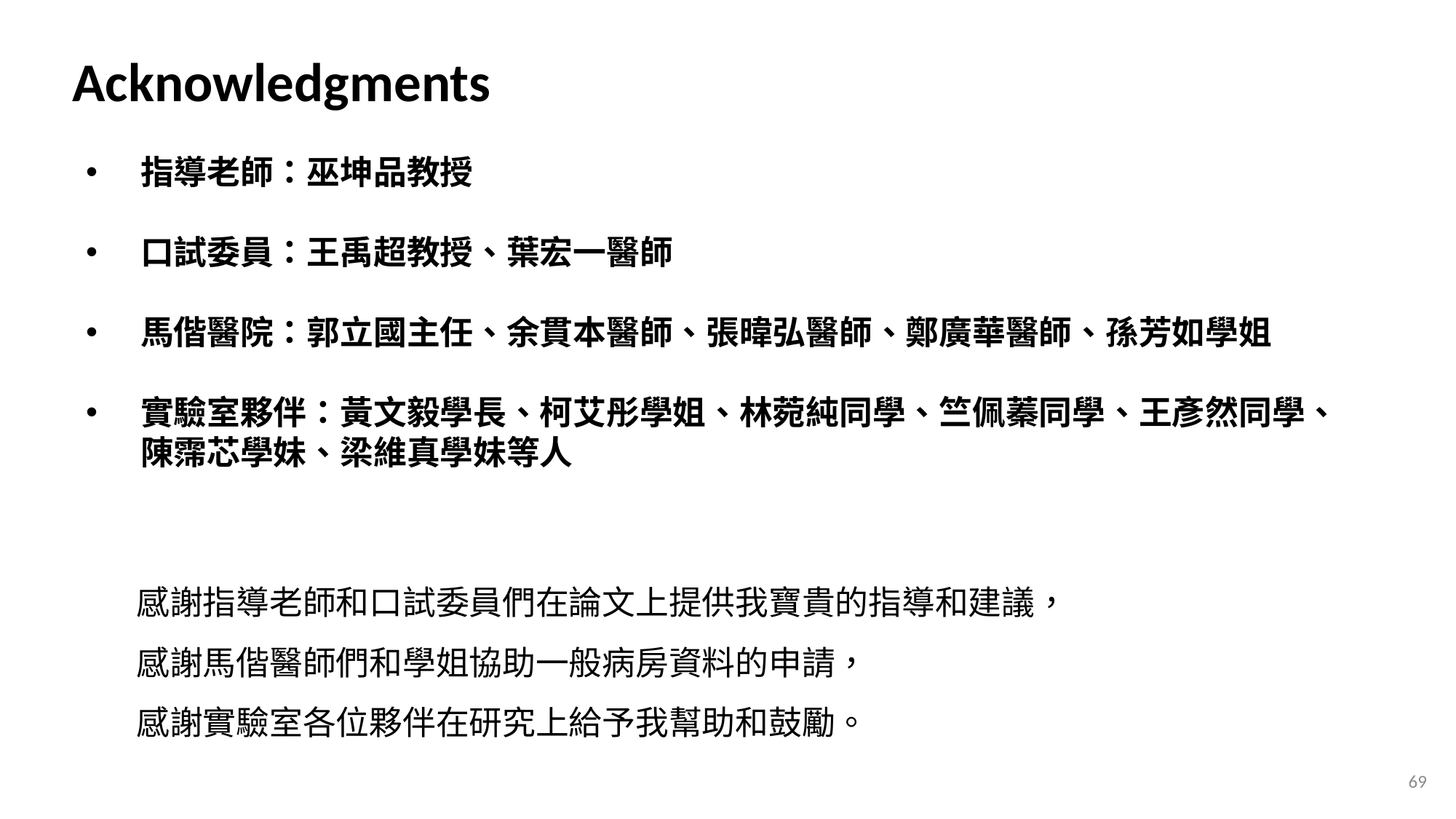

Acknowledgments
指導老師：巫坤品教授

口試委員：王禹超教授、葉宏一醫師

馬偕醫院：郭立國主任、余貫本醫師、張暐弘醫師、鄭廣華醫師、孫芳如學姐

實驗室夥伴：黃文毅學長、柯艾彤學姐、林菀純同學、竺佩蓁同學、王彥然同學、陳霈芯學妹、梁維真學妹等人
感謝指導老師和口試委員們在論文上提供我寶貴的指導和建議，
感謝馬偕醫師們和學姐協助一般病房資料的申請，
感謝實驗室各位夥伴在研究上給予我幫助和鼓勵。
69